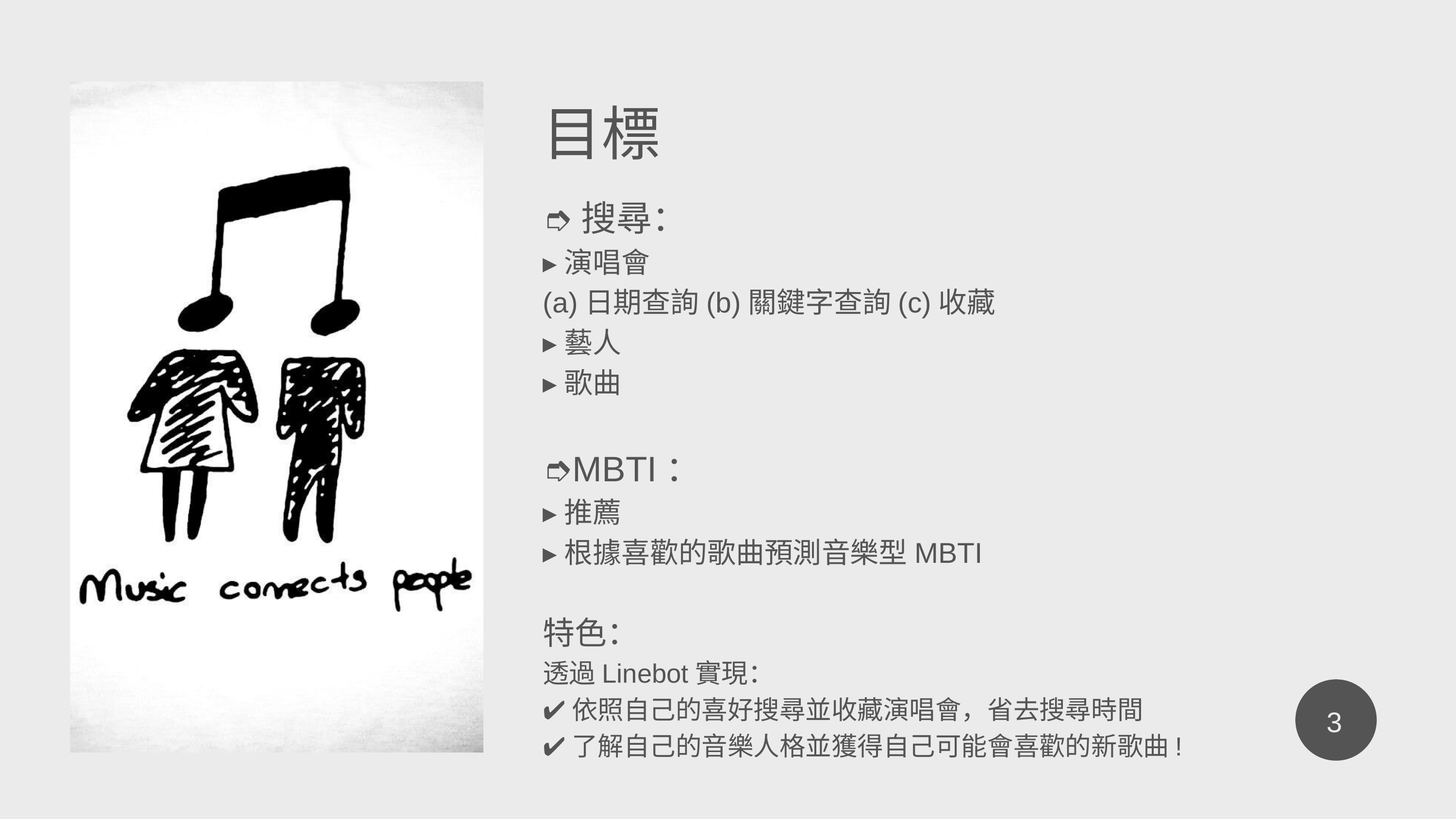

目標
➮搜尋：
▸演唱會
(a)日期查詢(b)關鍵字查詢(c)收藏
▸藝人
▸歌曲

➮MBTI：
▸推薦
▸根據喜歡的歌曲預測音樂型MBTI

特色：
透過Linebot實現：
✔依照自己的喜好搜尋並收藏演唱會，省去搜尋時間
✔了解自己的音樂人格並獲得自己可能會喜歡的新歌曲!

3